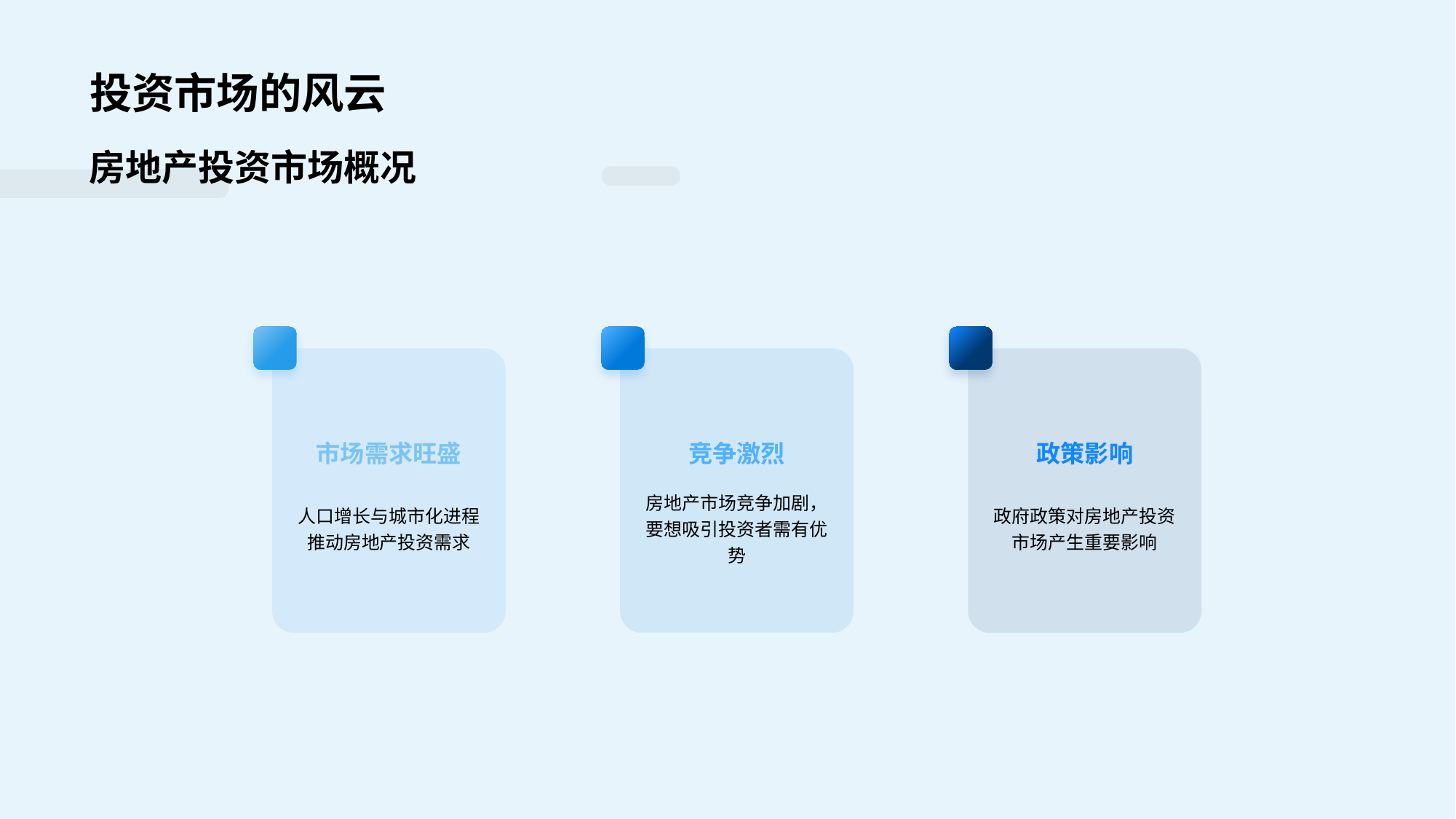

# 投资市场的风云

房地产投资市场概况

市场需求旺盛
人口增长与城市化进程推动房地产投资需求

竞争激烈
房地产市场竞争加剧，要想吸引投资者需有优势

政策影响
政府政策对房地产投资市场产生重要影响